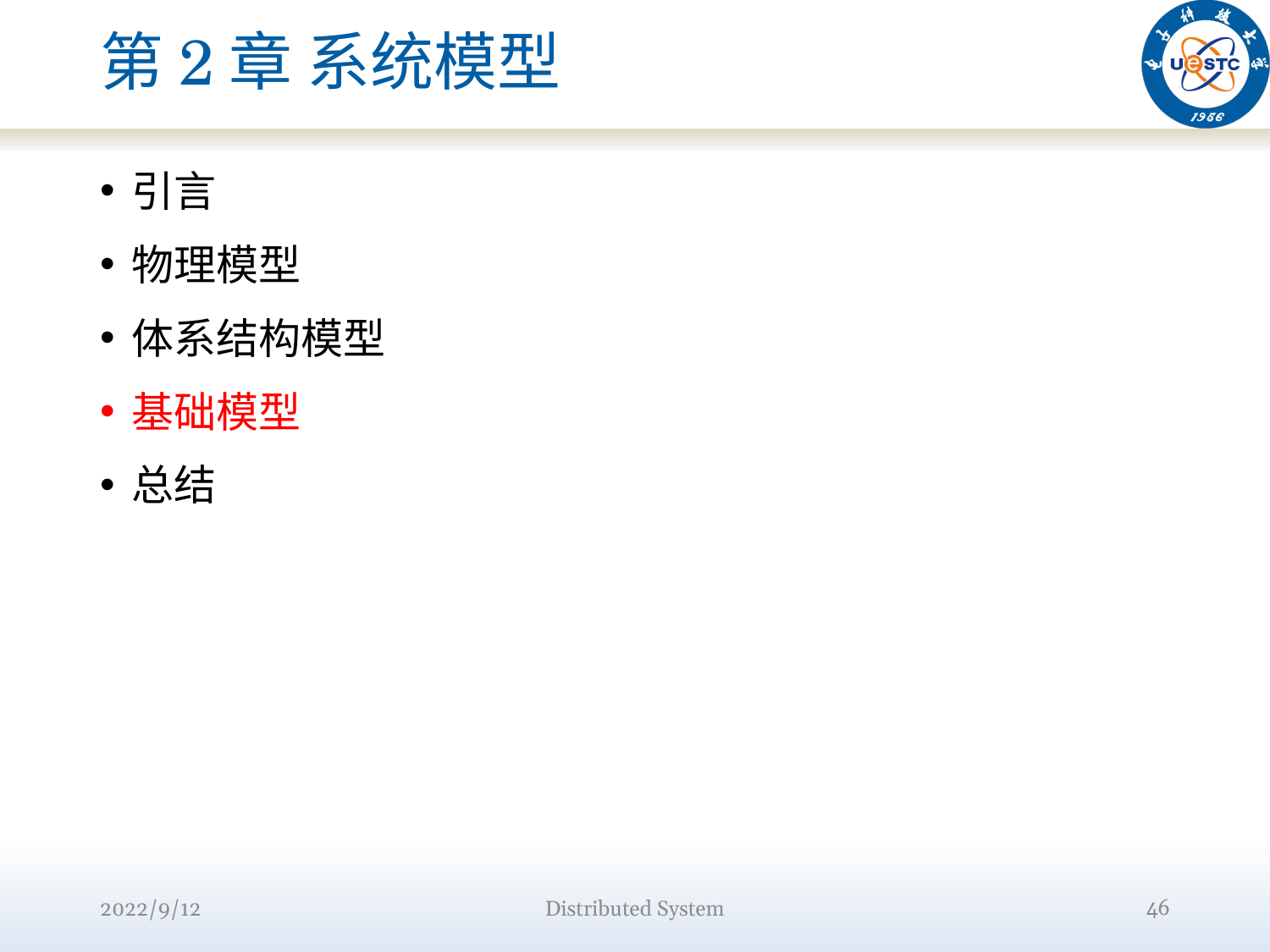

# 第2章 系统模型
引言
物理模型
体系结构模型
基础模型
总结
2022/9/12
Distributed System
46